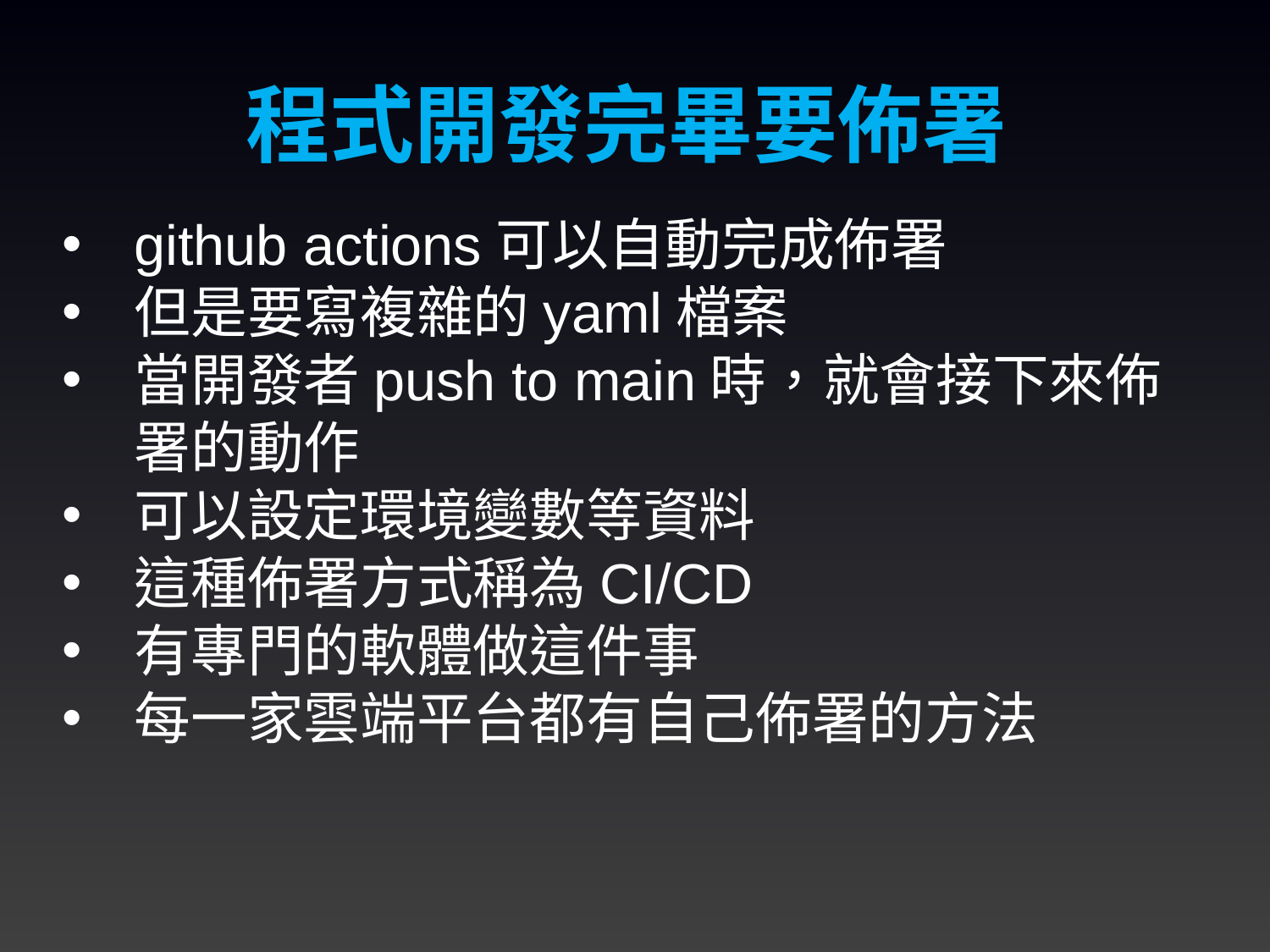

程式開發完畢要佈署
github actions可以自動完成佈署
但是要寫複雜的yaml檔案
當開發者push to main時，就會接下來佈署的動作
可以設定環境變數等資料
這種佈署方式稱為CI/CD
有專門的軟體做這件事
每一家雲端平台都有自己佈署的方法